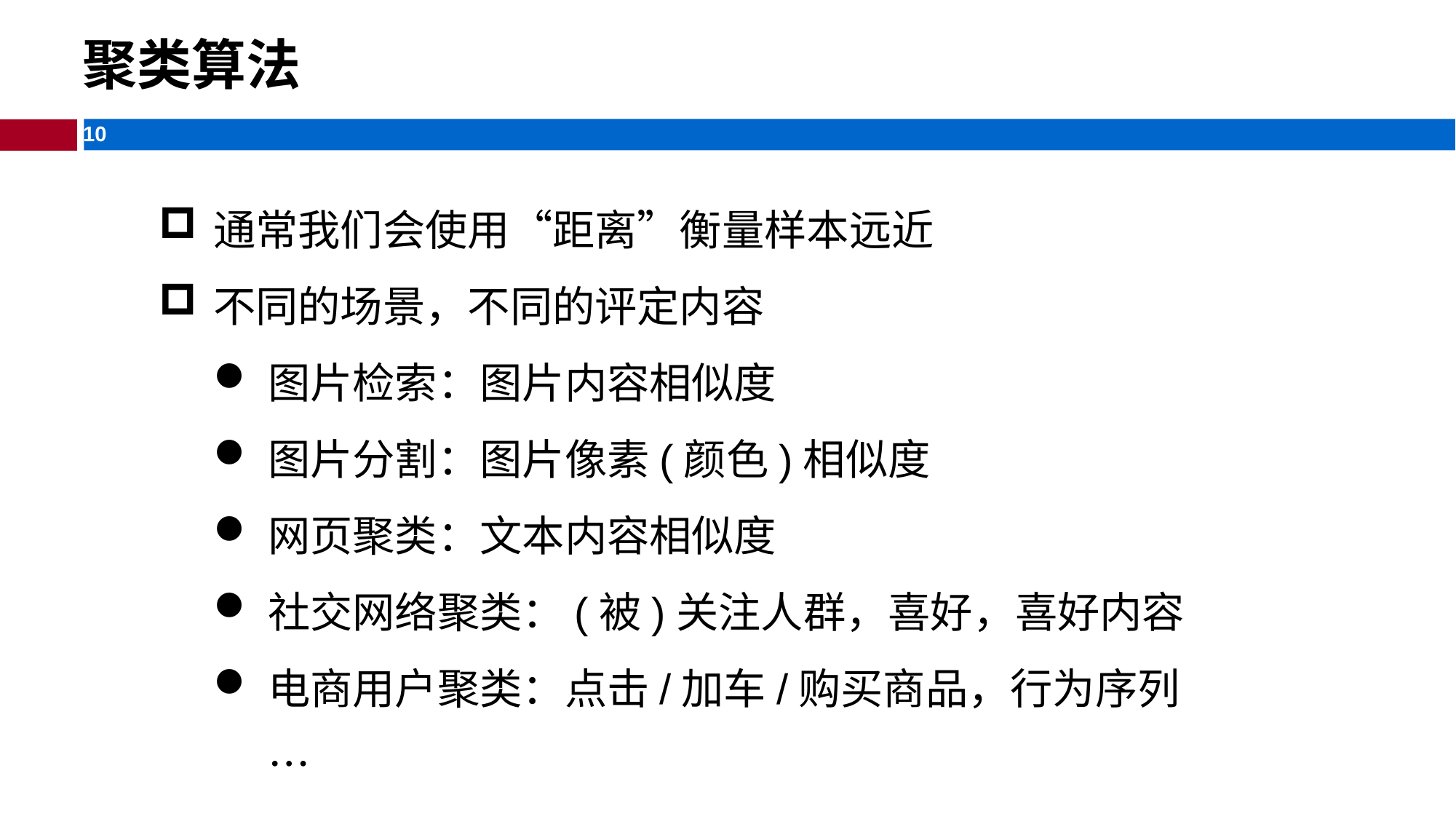

聚类算法
通常我们会使用“距离”衡量样本远近
不同的场景，不同的评定内容
图片检索：图片内容相似度
图片分割：图片像素(颜色)相似度
网页聚类：文本内容相似度
社交网络聚类：(被)关注人群，喜好，喜好内容
电商用户聚类：点击/加车/购买商品，行为序列…